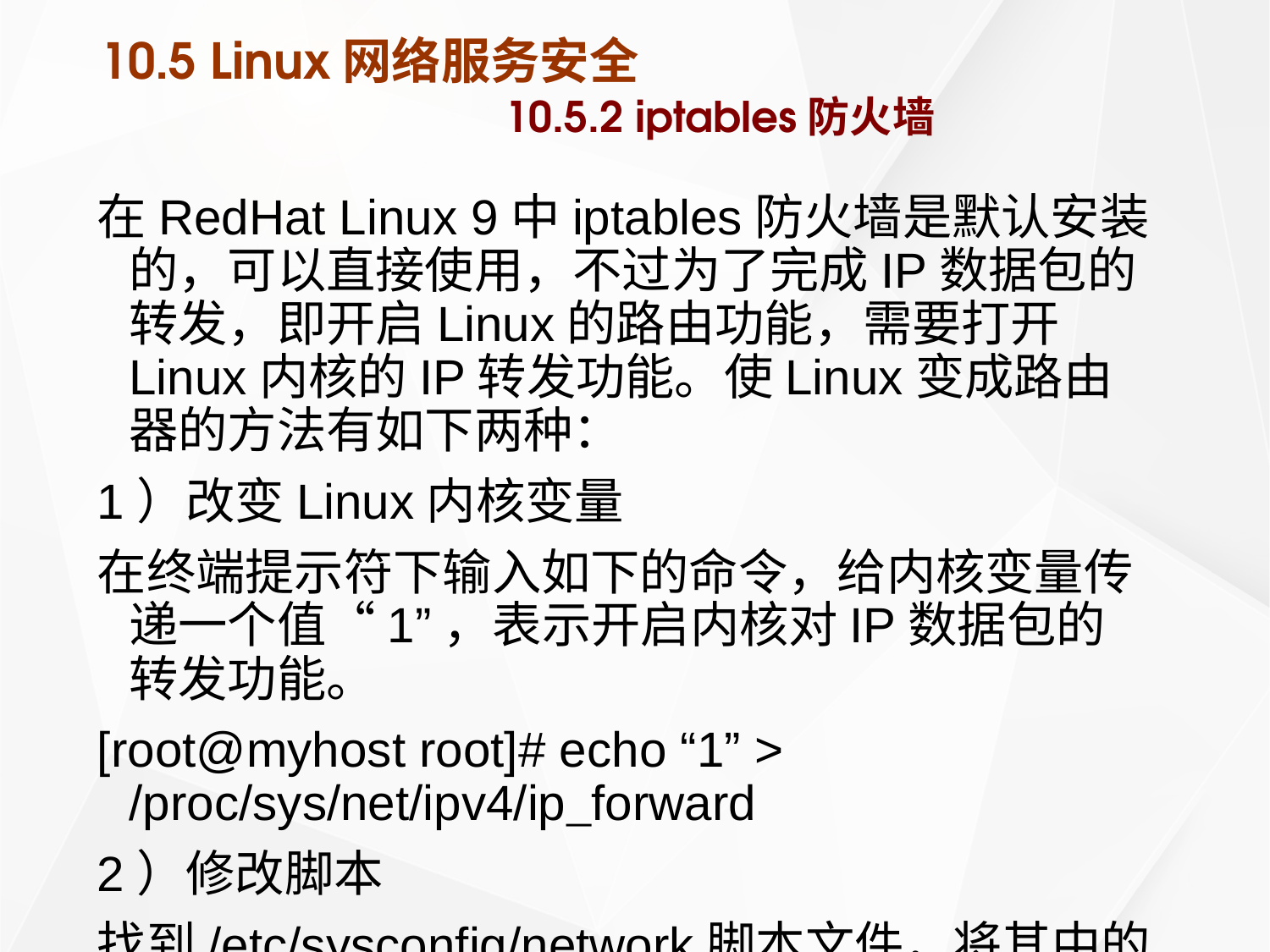

# 10.5 Linux网络服务安全 10.5.2 iptables防火墙
在RedHat Linux 9中iptables防火墙是默认安装的，可以直接使用，不过为了完成IP数据包的转发，即开启Linux的路由功能，需要打开Linux内核的IP转发功能。使Linux变成路由器的方法有如下两种：
1）改变Linux内核变量
在终端提示符下输入如下的命令，给内核变量传递一个值“1”，表示开启内核对IP数据包的转发功能。
[root@myhost root]# echo “1” > /proc/sys/net/ipv4/ip_forward
2）修改脚本
找到/etc/sysconfig/network脚本文件，将其中的FORWARD_IPV4= false修改为FORWARD_IPV4 = true。需要注意的是，这种方法需要重启网络。